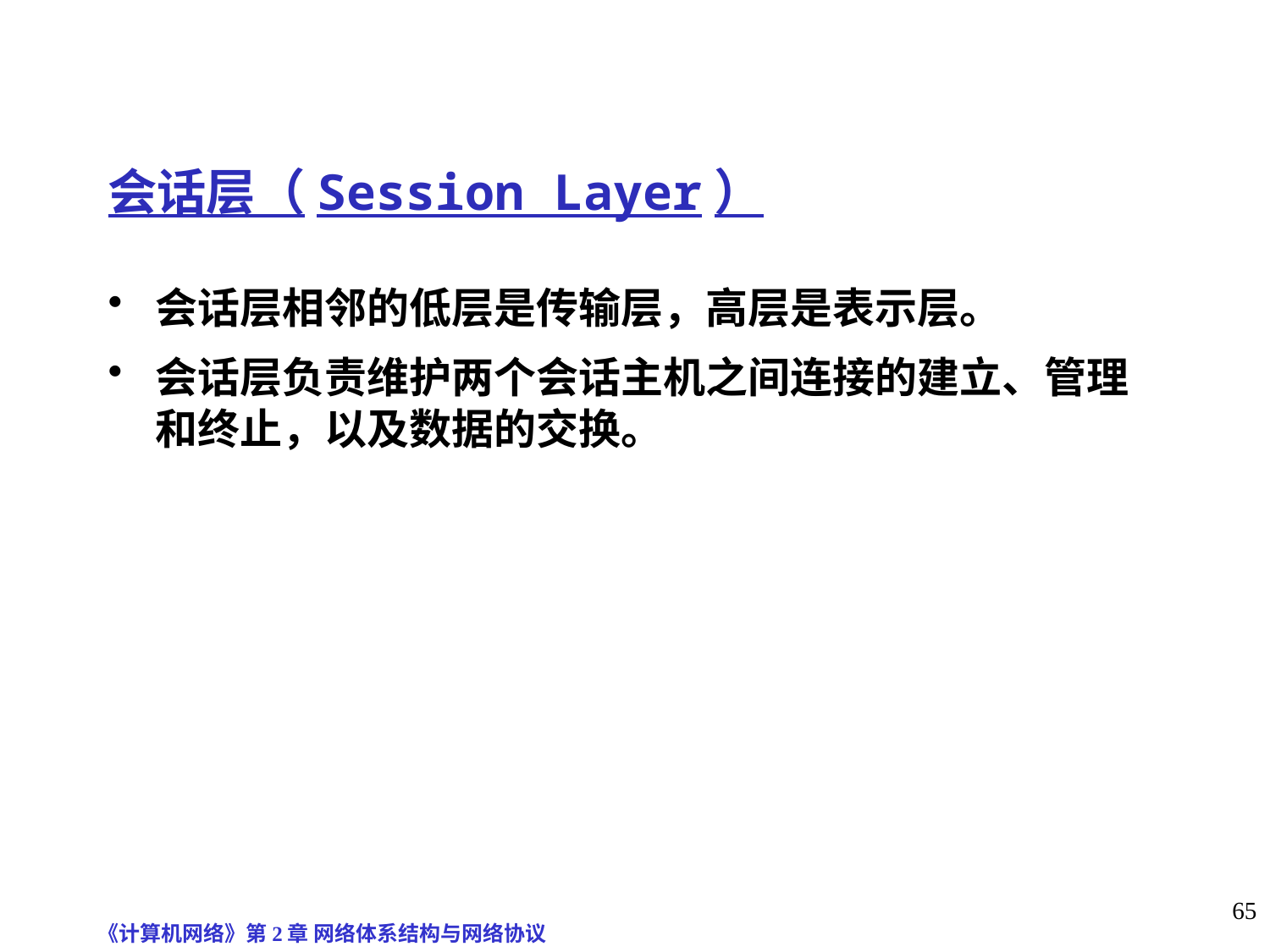

# 会话层（Session Layer）
会话层相邻的低层是传输层，高层是表示层。
会话层负责维护两个会话主机之间连接的建立、管理和终止，以及数据的交换。

《计算机网络》第2章 网络体系结构与网络协议
65